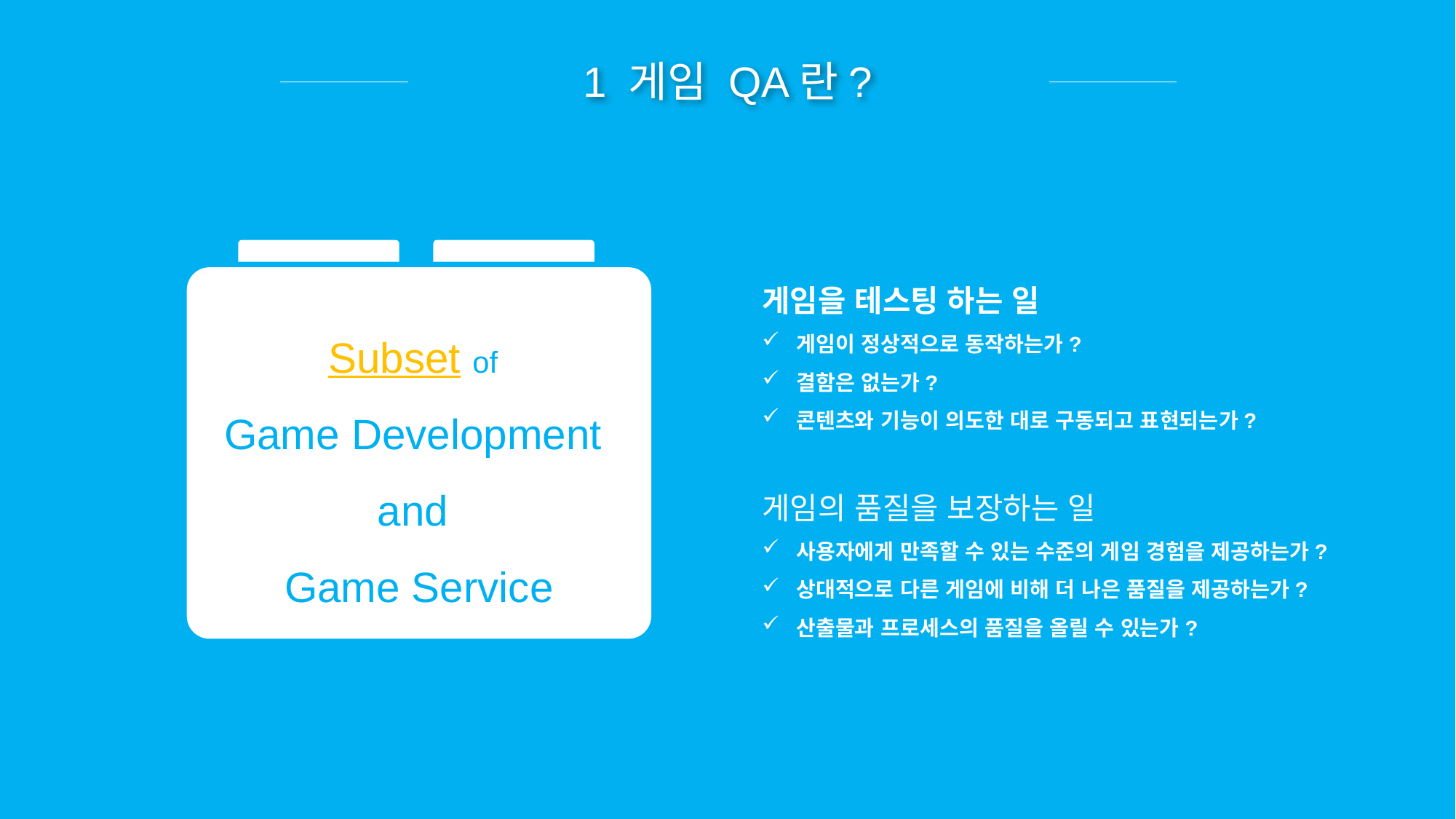

1 게임 QA란?

게임을 테스팅 하는 일
게임이 정상적으로 동작하는가?
결함은 없는가?
콘텐츠와 기능이 의도한 대로 구동되고 표현되는가?

게임의 품질을 보장하는 일
사용자에게 만족할 수 있는 수준의 게임 경험을 제공하는가?
상대적으로 다른 게임에 비해 더 나은 품질을 제공하는가?
산출물과 프로세스의 품질을 올릴 수 있는가?
Subset of
Game Development
and
Game Service